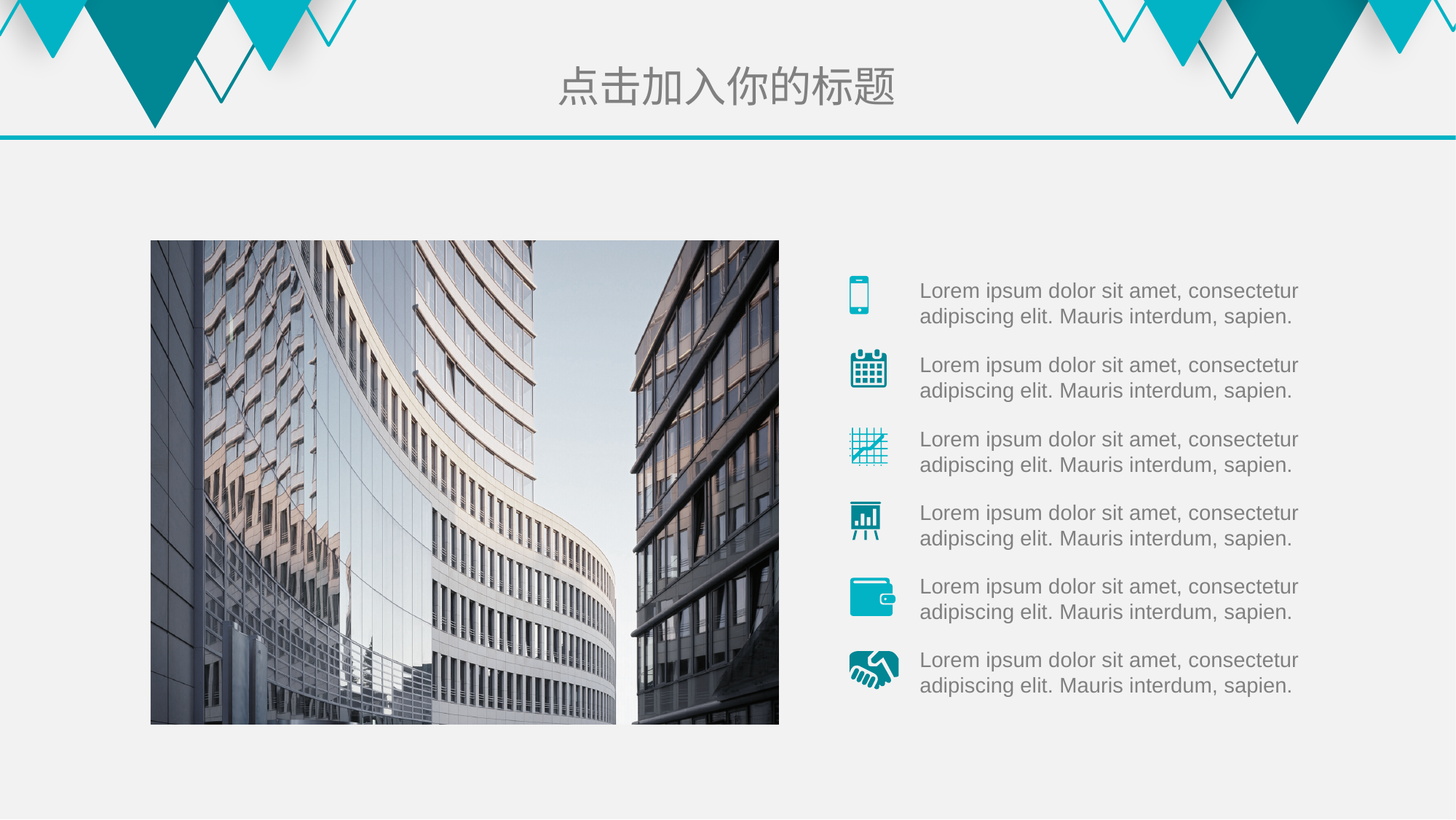

点击加入你的标题

Lorem ipsum dolor sit amet, consectetur adipiscing elit. Mauris interdum, sapien.
Lorem ipsum dolor sit amet, consectetur adipiscing elit. Mauris interdum, sapien.
Lorem ipsum dolor sit amet, consectetur adipiscing elit. Mauris interdum, sapien.
Lorem ipsum dolor sit amet, consectetur adipiscing elit. Mauris interdum, sapien.
Lorem ipsum dolor sit amet, consectetur adipiscing elit. Mauris interdum, sapien.
Lorem ipsum dolor sit amet, consectetur adipiscing elit. Mauris interdum, sapien.